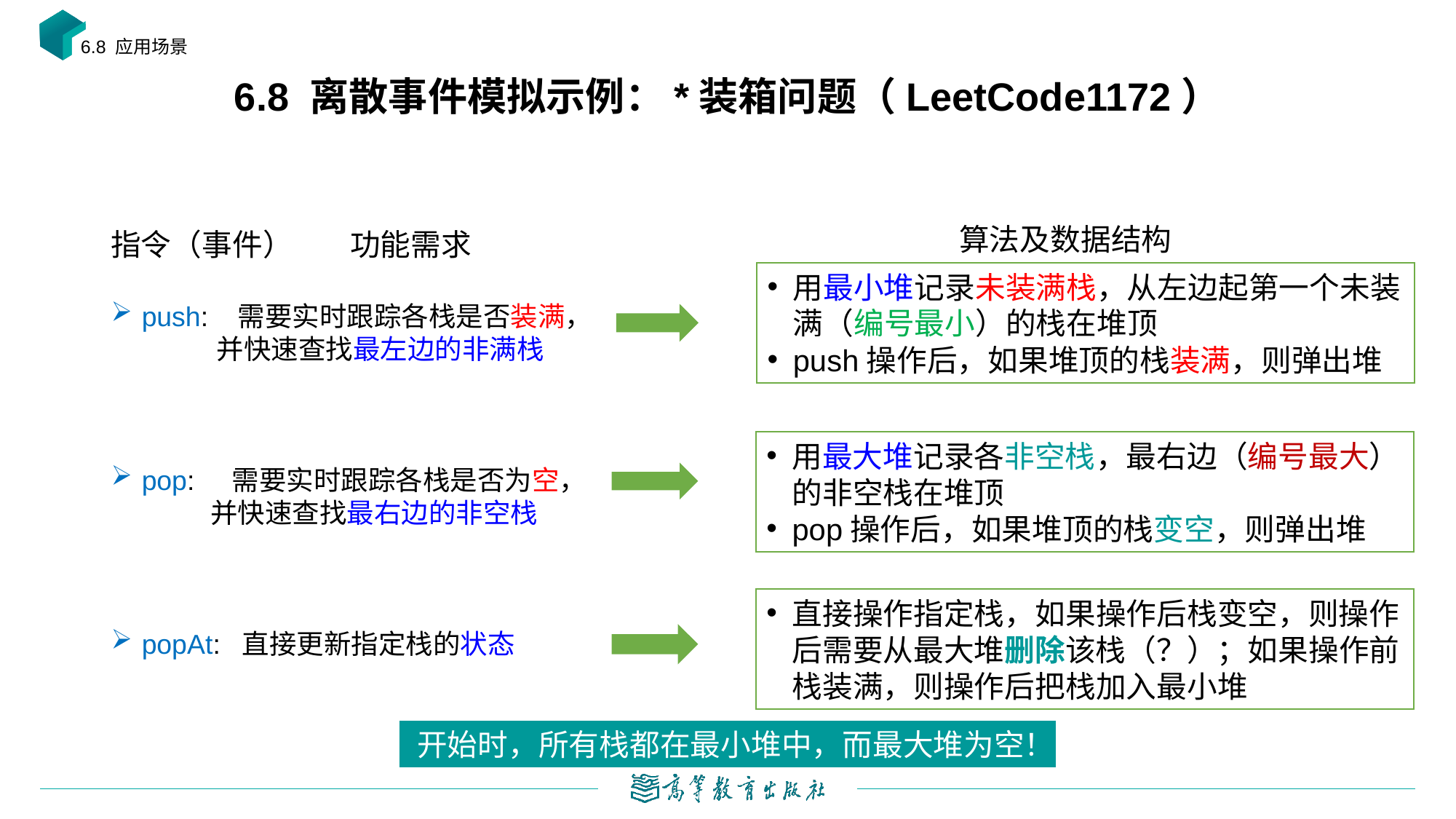

6.8 应用场景

# 6.8 离散事件模拟示例：*装箱问题（LeetCode1172）
算法及数据结构
指令（事件）
功能需求
用最小堆记录未装满栈，从左边起第一个未装满（编号最小）的栈在堆顶
push操作后，如果堆顶的栈装满，则弹出堆
push:   需要实时跟踪各栈是否装满，
                并快速查找最左边的非满栈

pop:    需要实时跟踪各栈是否为空，
               并快速查找最右边的非空栈

popAt:  直接更新指定栈的状态

用最大堆记录各非空栈，最右边（编号最大）的非空栈在堆顶
pop操作后，如果堆顶的栈变空，则弹出堆

直接操作指定栈，如果操作后栈变空，则操作后需要从最大堆删除该栈（？）；如果操作前栈装满，则操作后把栈加入最小堆

开始时，所有栈都在最小堆中，而最大堆为空！